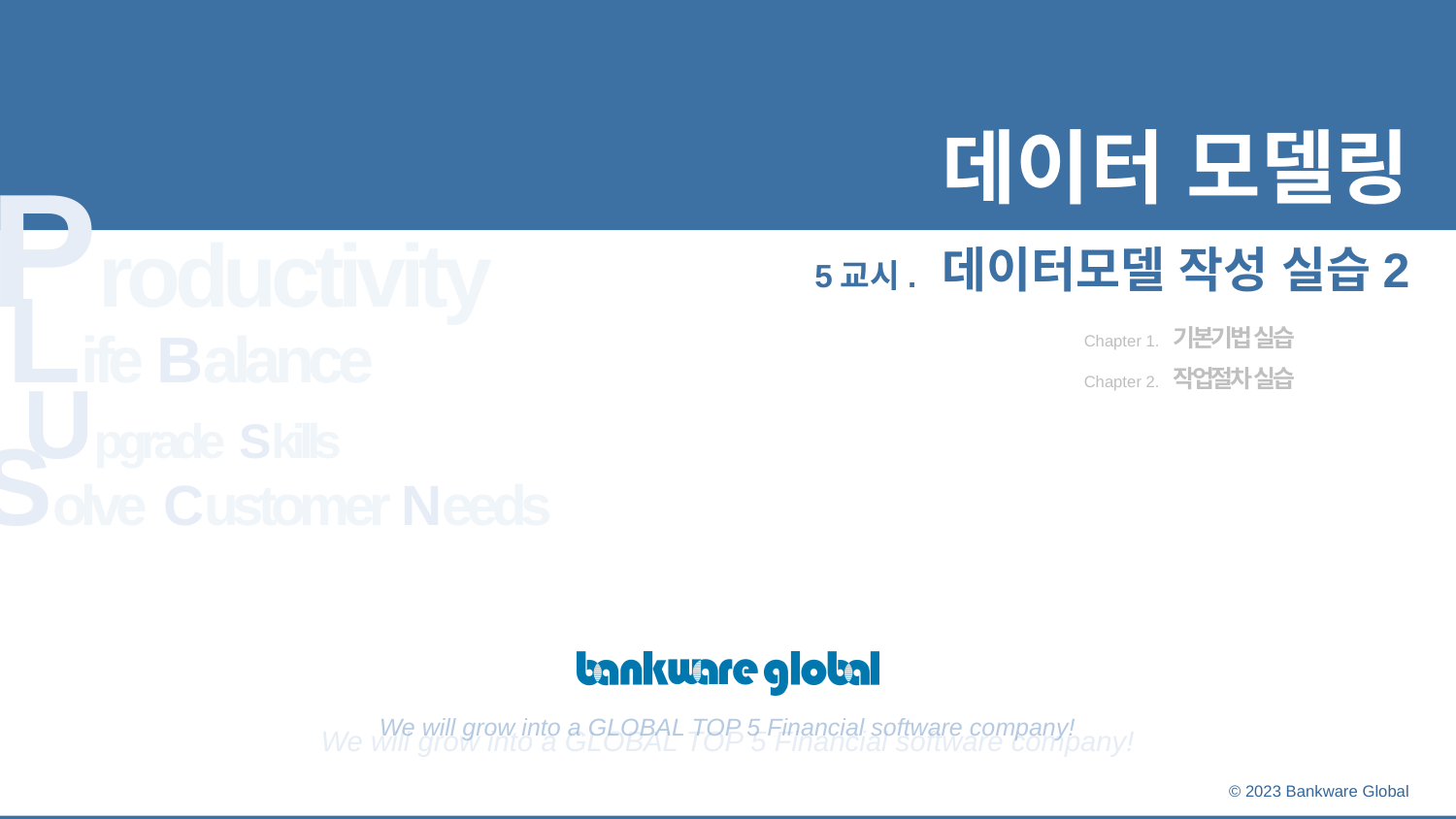

# 데이터 모델링
5교시.  데이터모델 작성 실습2
Chapter 1.  기본기법 실습
Chapter 2.  작업절차 실습